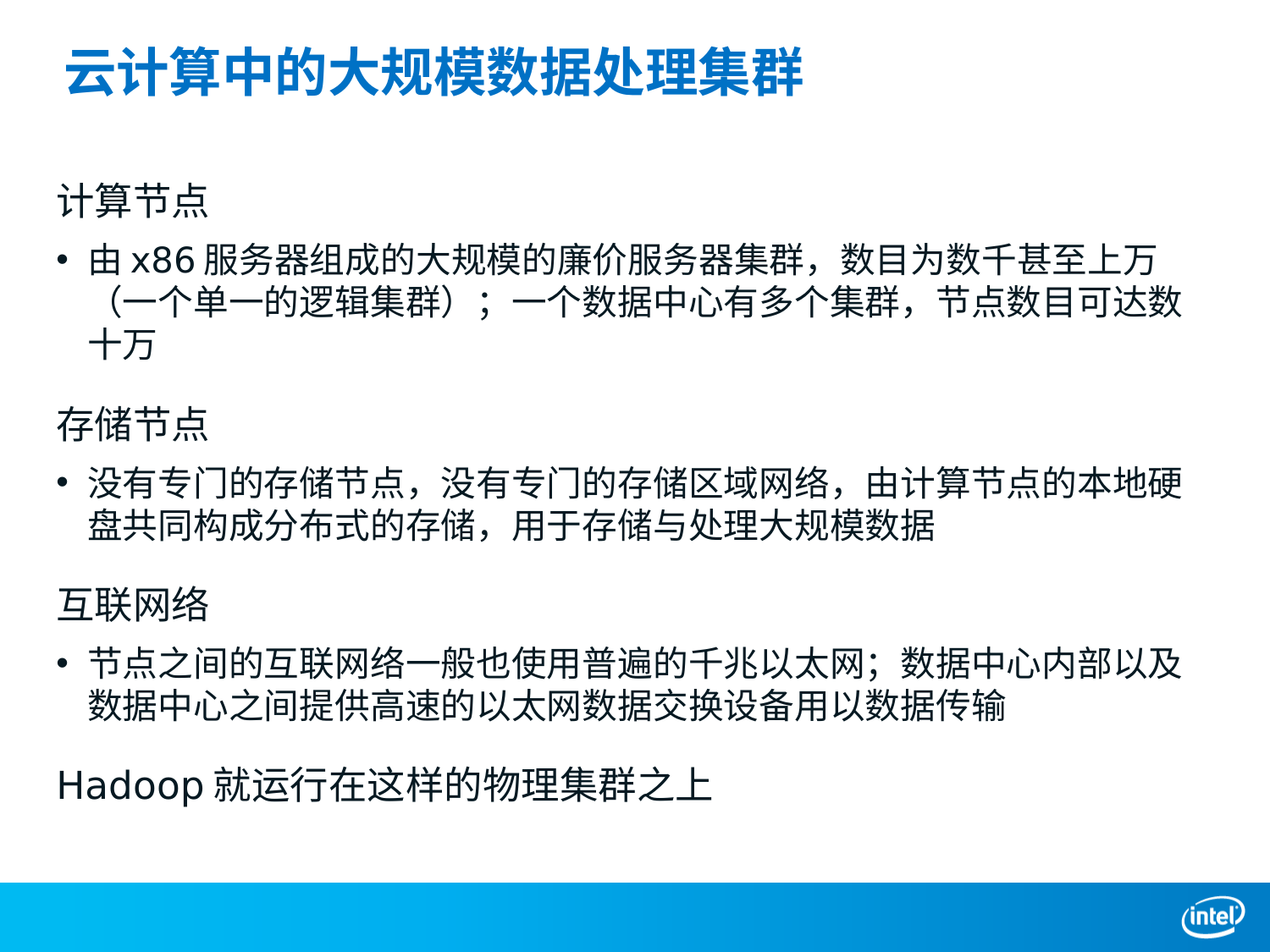

# 云计算中的大规模数据处理集群
计算节点
由x86服务器组成的大规模的廉价服务器集群，数目为数千甚至上万（一个单一的逻辑集群）；一个数据中心有多个集群，节点数目可达数十万
存储节点
没有专门的存储节点，没有专门的存储区域网络，由计算节点的本地硬盘共同构成分布式的存储，用于存储与处理大规模数据
互联网络
节点之间的互联网络一般也使用普遍的千兆以太网；数据中心内部以及数据中心之间提供高速的以太网数据交换设备用以数据传输
Hadoop就运行在这样的物理集群之上